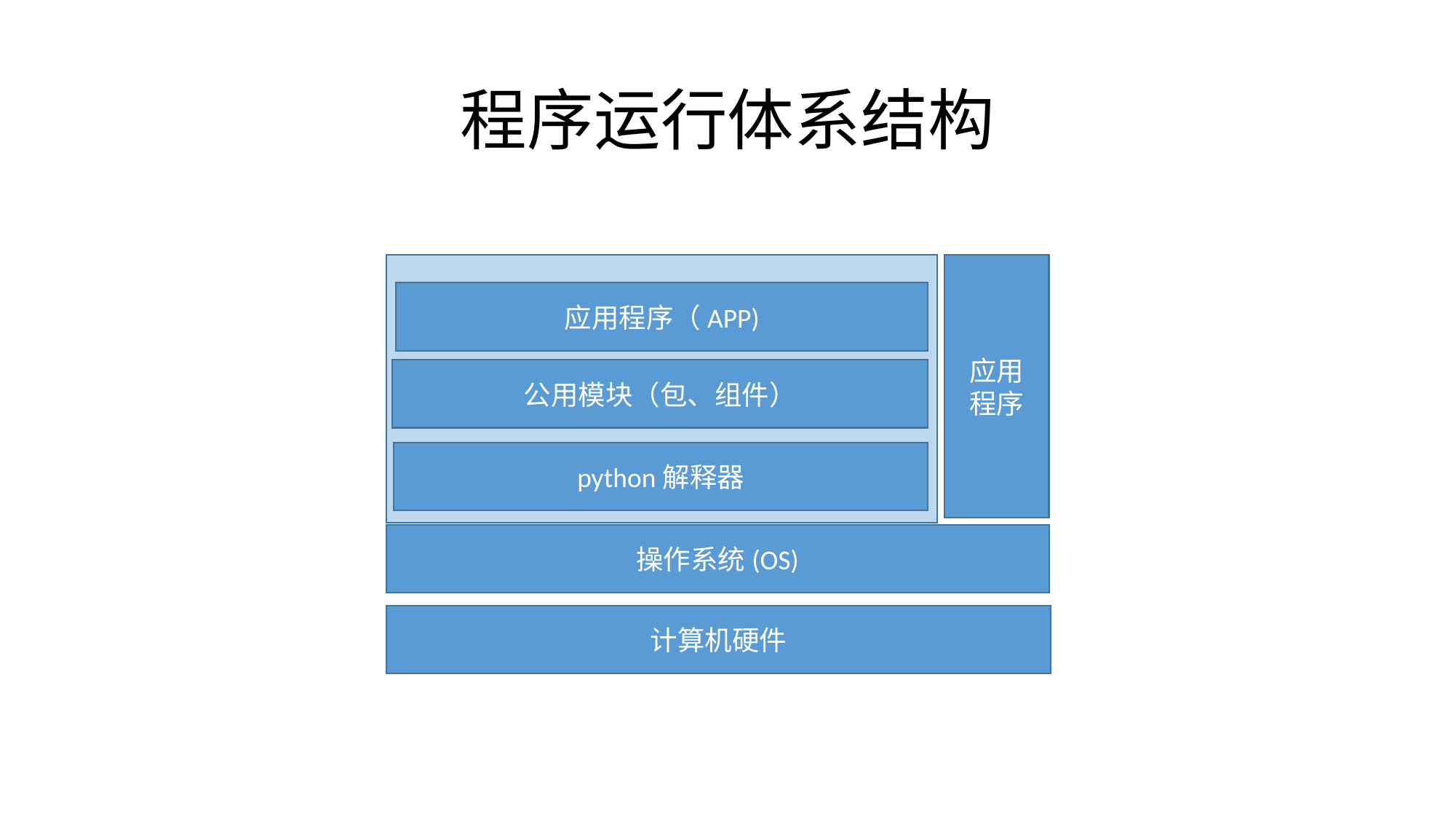

# 程序运行体系结构
应用
程序

应用程序（APP)
公用模块（包、组件）
python解释器
操作系统(OS)
计算机硬件